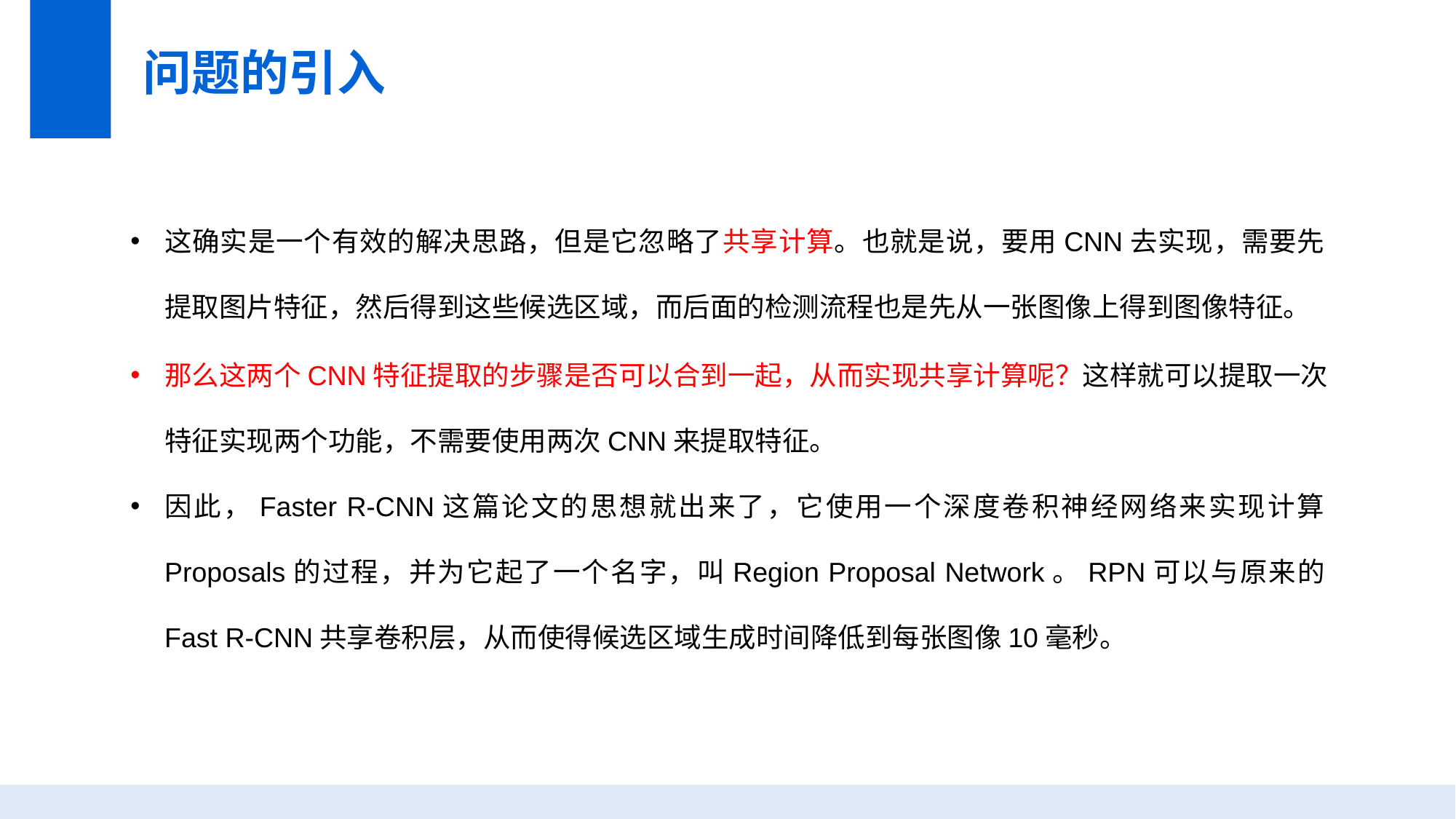

问题的引入
这确实是一个有效的解决思路，但是它忽略了共享计算。也就是说，要用CNN去实现，需要先提取图片特征，然后得到这些候选区域，而后面的检测流程也是先从一张图像上得到图像特征。
那么这两个CNN特征提取的步骤是否可以合到一起，从而实现共享计算呢？这样就可以提取一次特征实现两个功能，不需要使用两次CNN来提取特征。
因此，Faster R-CNN这篇论文的思想就出来了，它使用一个深度卷积神经网络来实现计算Proposals的过程，并为它起了一个名字，叫Region Proposal Network。RPN可以与原来的Fast R-CNN共享卷积层，从而使得候选区域生成时间降低到每张图像10毫秒。